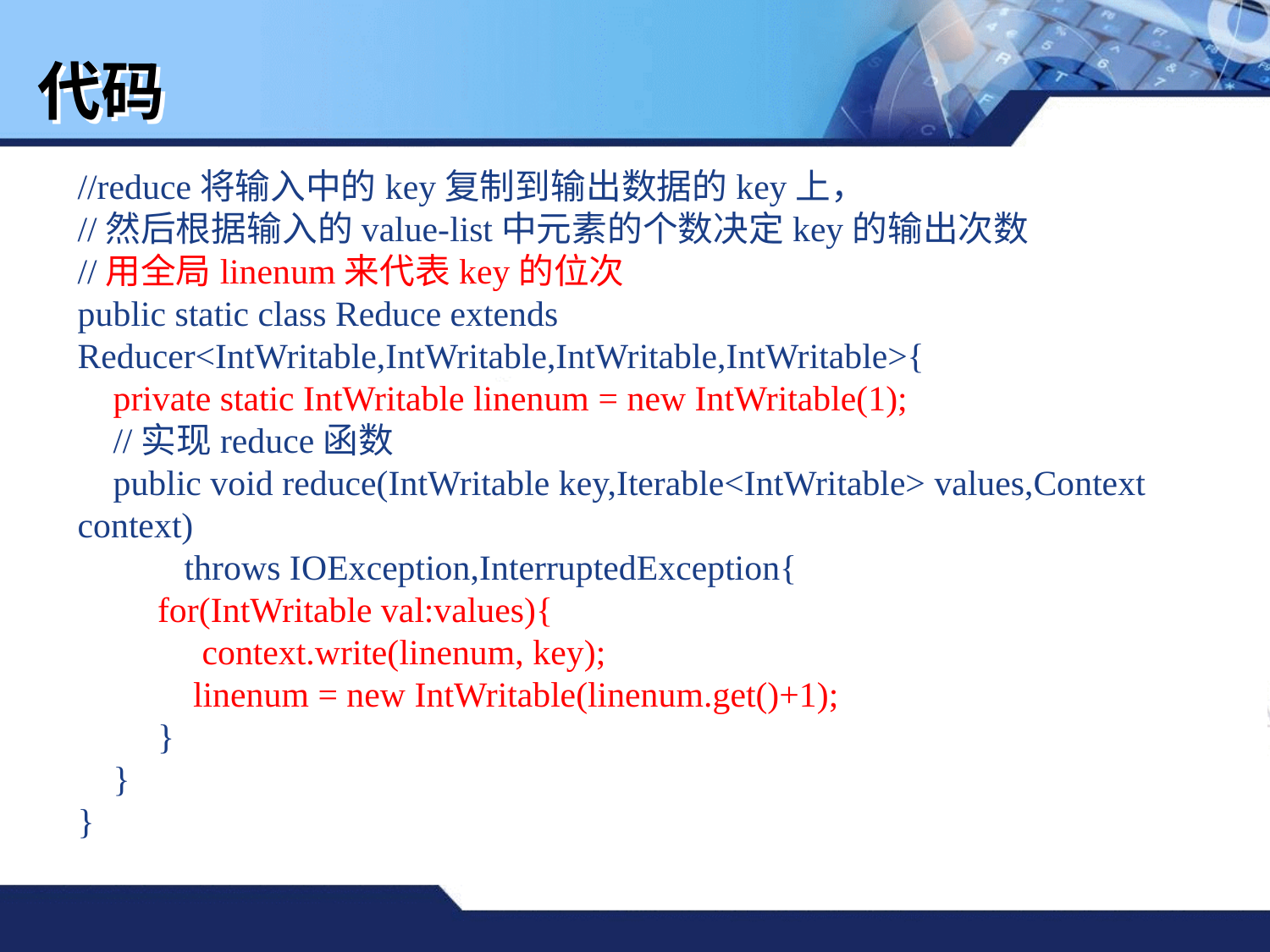

# 代码
//reduce将输入中的key复制到输出数据的key上，
//然后根据输入的value-list中元素的个数决定key的输出次数
//用全局linenum来代表key的位次
public static class Reduce extends
Reducer<IntWritable,IntWritable,IntWritable,IntWritable>{
    private static IntWritable linenum = new IntWritable(1);
    //实现reduce函数
    public void reduce(IntWritable key,Iterable<IntWritable> values,Context context)
            throws IOException,InterruptedException{
         for(IntWritable val:values){
              context.write(linenum, key);
             linenum = new IntWritable(linenum.get()+1);
         }
    }
}